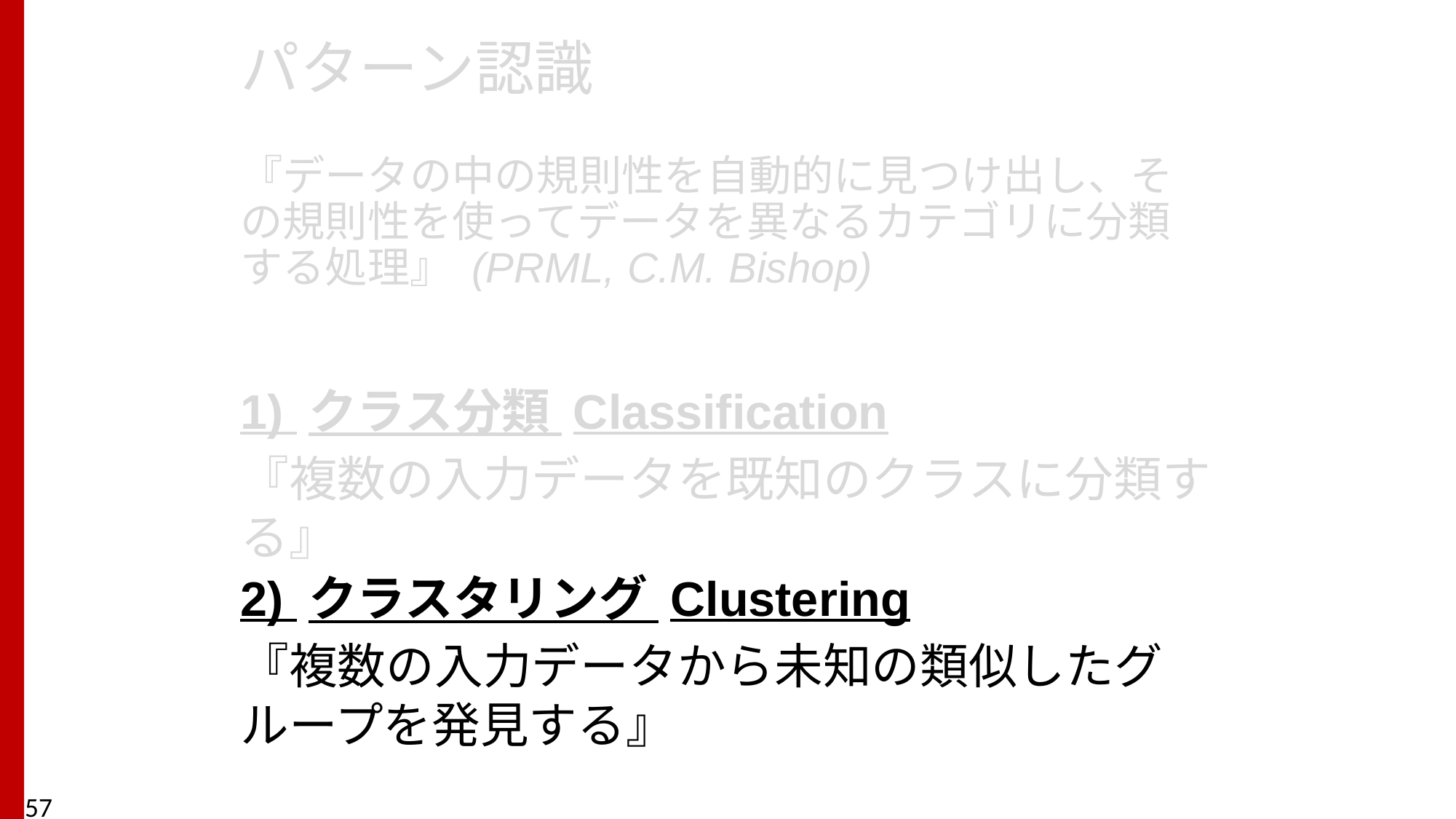

# パターン認識
『データの中の規則性を自動的に見つけ出し、その規則性を使ってデータを異なるカテゴリに分類する処理』 (PRML, C.M. Bishop)
1) クラス分類 Classification
『複数の入力データを既知のクラスに分類する』
2) クラスタリング Clustering
『複数の入力データから未知の類似したグループを発見する』
57